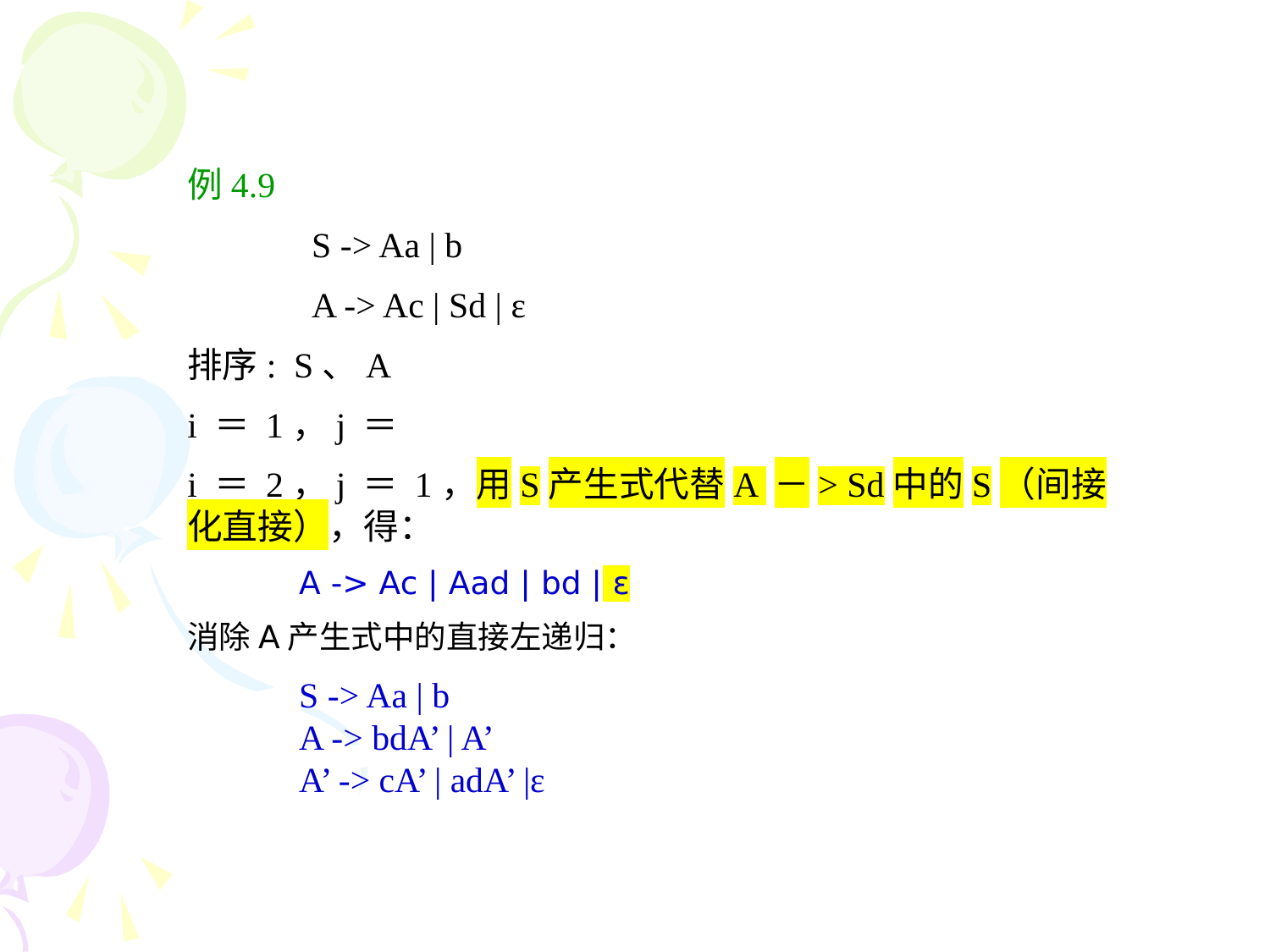

例4.9
              S -> Aa | b
              A -> Ac | Sd | ε
排序:  S、A
i ＝ 1，j ＝
i ＝ 2，j ＝ 1，用S产生式代替A －> Sd中的S（间接化直接），得：
           A -> Ac | Aad | bd | ε
消除A产生式中的直接左递归：
           S -> Aa | b
           A -> bdA’ | A’
           A’ -> cA’ | adA’ |ε
43